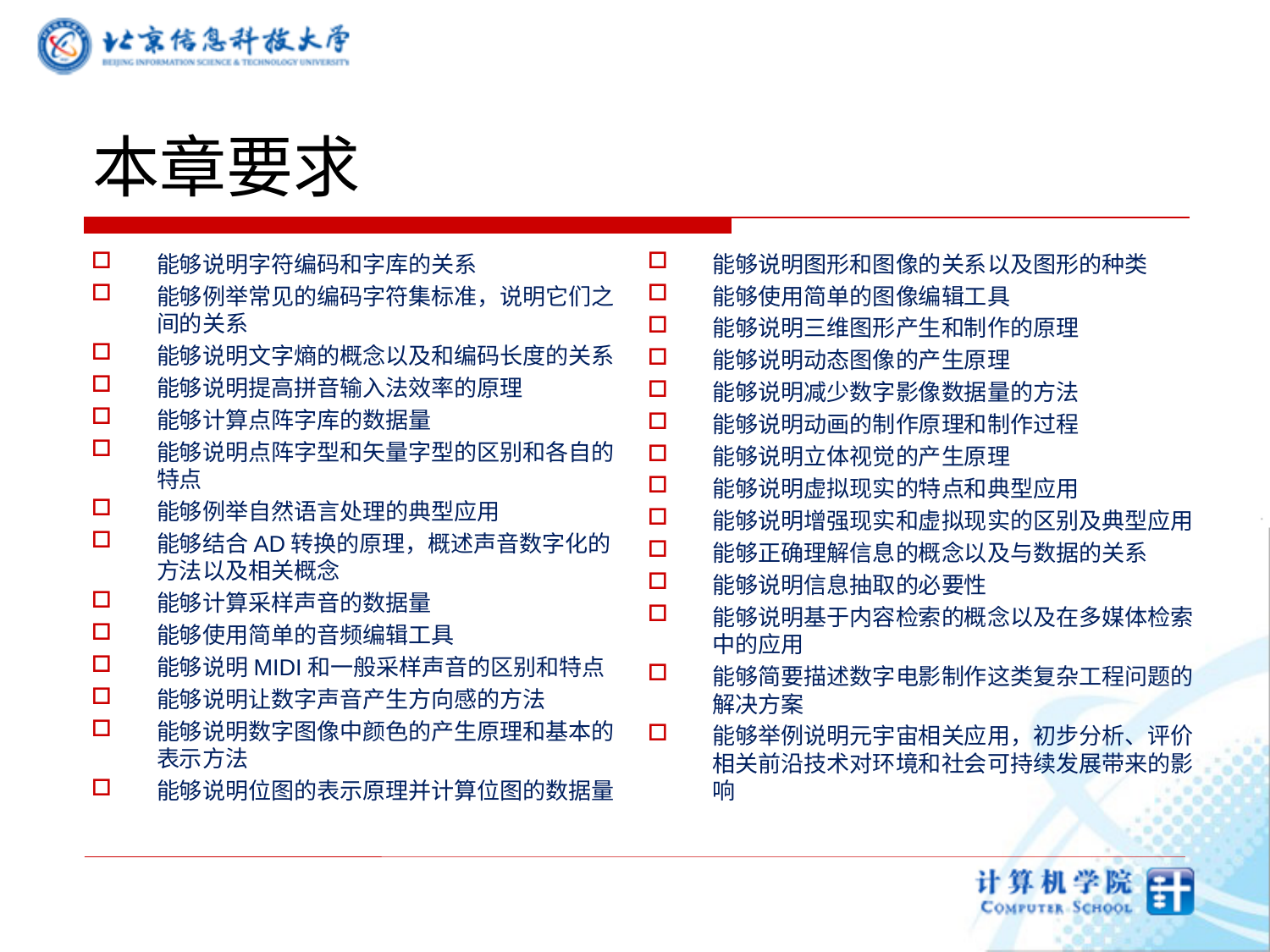

# 本章要求
能够说明字符编码和字库的关系
能够例举常见的编码字符集标准，说明它们之间的关系
能够说明文字熵的概念以及和编码长度的关系
能够说明提高拼音输入法效率的原理
能够计算点阵字库的数据量
能够说明点阵字型和矢量字型的区别和各自的特点
能够例举自然语言处理的典型应用
能够结合AD转换的原理，概述声音数字化的方法以及相关概念
能够计算采样声音的数据量
能够使用简单的音频编辑工具
能够说明MIDI和一般采样声音的区别和特点
能够说明让数字声音产生方向感的方法
能够说明数字图像中颜色的产生原理和基本的表示方法
能够说明位图的表示原理并计算位图的数据量
能够说明图形和图像的关系以及图形的种类
能够使用简单的图像编辑工具
能够说明三维图形产生和制作的原理
能够说明动态图像的产生原理
能够说明减少数字影像数据量的方法
能够说明动画的制作原理和制作过程
能够说明立体视觉的产生原理
能够说明虚拟现实的特点和典型应用
能够说明增强现实和虚拟现实的区别及典型应用
能够正确理解信息的概念以及与数据的关系
能够说明信息抽取的必要性
能够说明基于内容检索的概念以及在多媒体检索中的应用
能够简要描述数字电影制作这类复杂工程问题的解决方案
能够举例说明元宇宙相关应用，初步分析、评价相关前沿技术对环境和社会可持续发展带来的影响